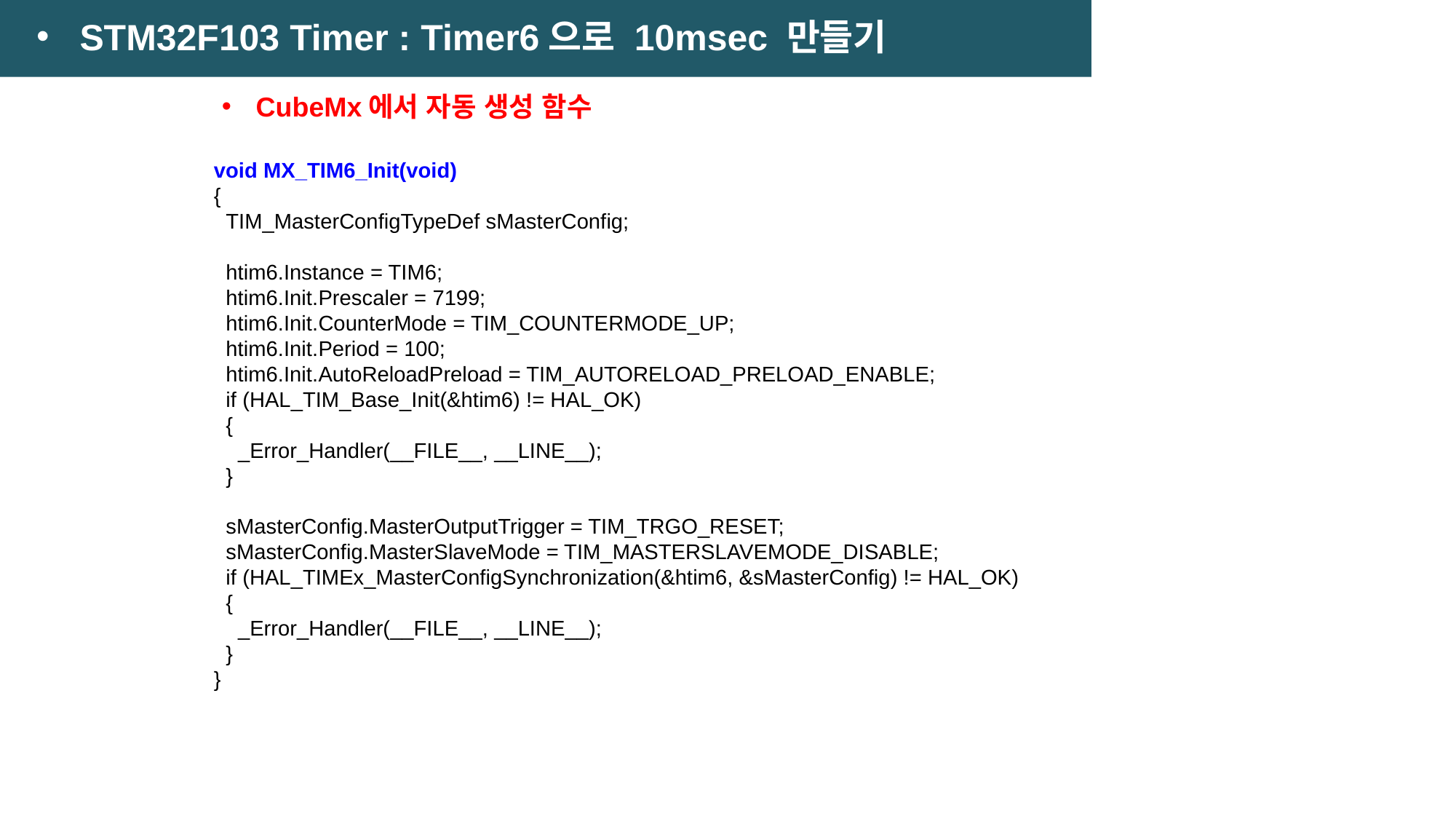

STM32F103 Timer : Timer6으로 10msec 만들기
CubeMx에서 자동 생성 함수
void MX_TIM6_Init(void)
{
  TIM_MasterConfigTypeDef sMasterConfig;

  htim6.Instance = TIM6;
  htim6.Init.Prescaler = 7199;
  htim6.Init.CounterMode = TIM_COUNTERMODE_UP;
  htim6.Init.Period = 100;
  htim6.Init.AutoReloadPreload = TIM_AUTORELOAD_PRELOAD_ENABLE;
  if (HAL_TIM_Base_Init(&htim6) != HAL_OK)
  {
    _Error_Handler(__FILE__, __LINE__);
  }

  sMasterConfig.MasterOutputTrigger = TIM_TRGO_RESET;
  sMasterConfig.MasterSlaveMode = TIM_MASTERSLAVEMODE_DISABLE;
  if (HAL_TIMEx_MasterConfigSynchronization(&htim6, &sMasterConfig) != HAL_OK)
  {
    _Error_Handler(__FILE__, __LINE__);
  }
}